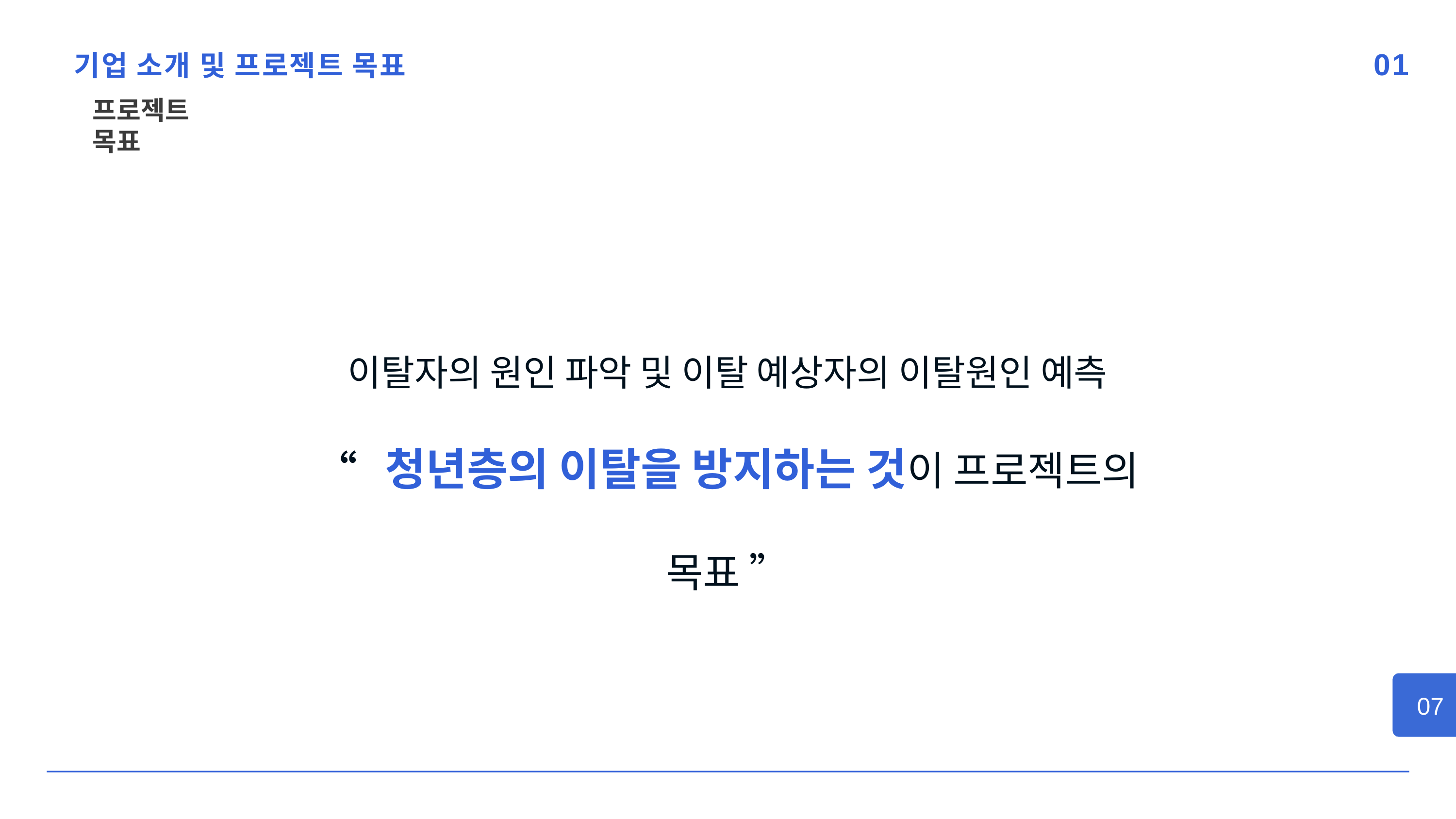

01
기업 소개 및 프로젝트 목표
프로젝트 목표
이탈자의 원인 파악 및 이탈 예상자의 이탈원인 예측
“  청년층의 이탈을 방지하는 것이 프로젝트의 목표 ”
07